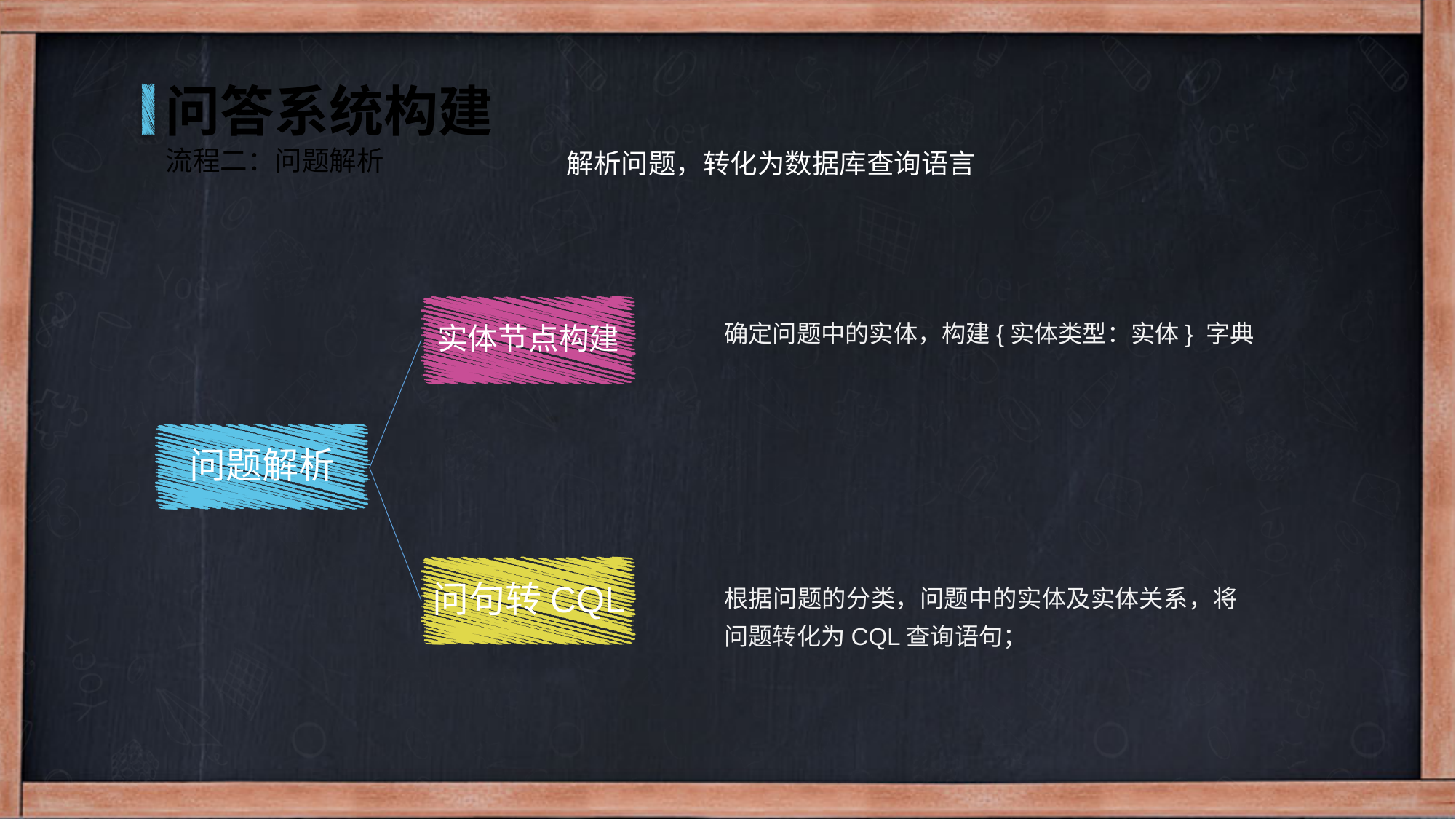

问答系统构建

流程二：问题解析
解析问题，转化为数据库查询语言
实体节点构建
问题解析
问句转CQL
确定问题中的实体，构建{实体类型：实体} 字典
根据问题的分类，问题中的实体及实体关系，将问题转化为CQL查询语句；